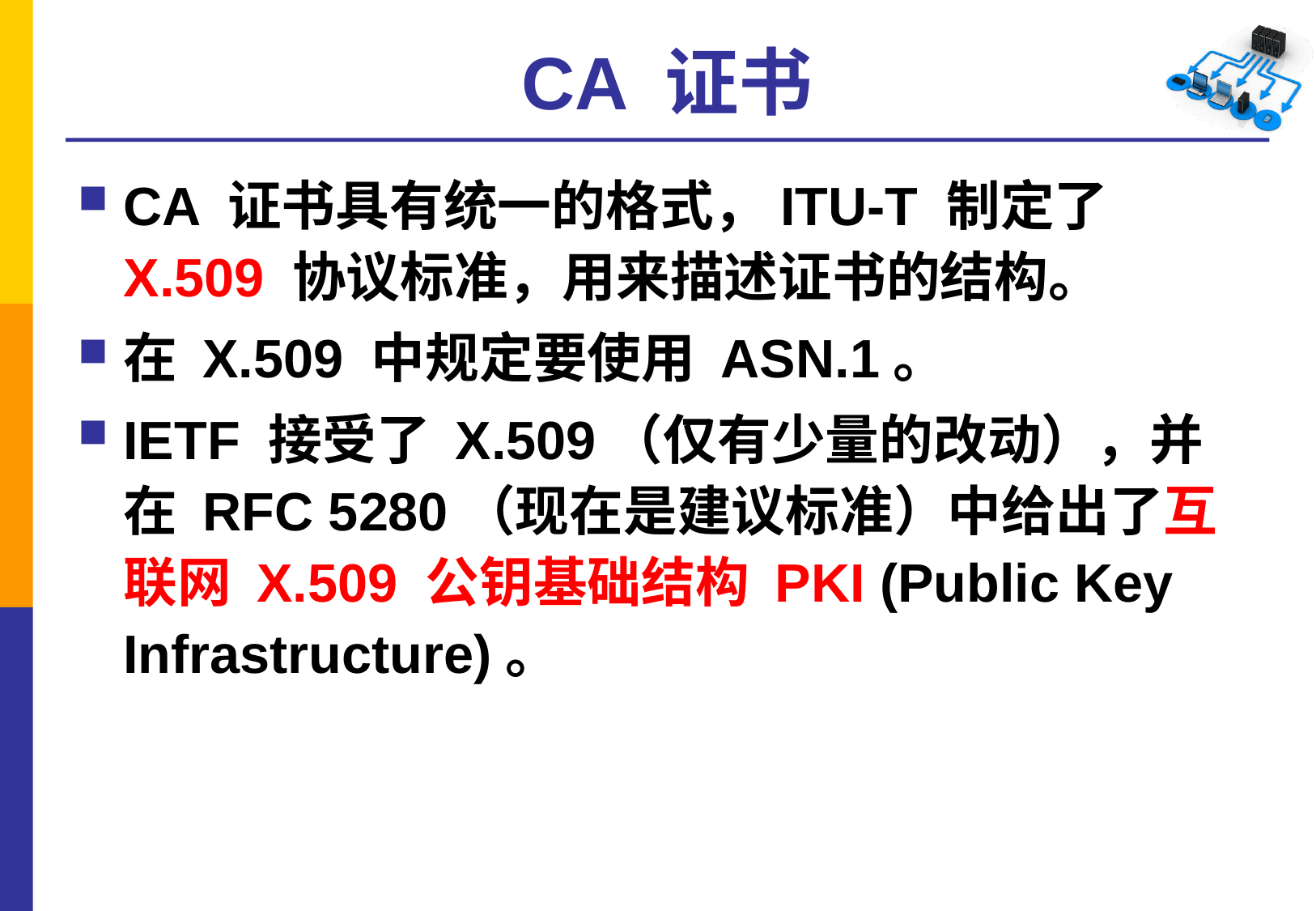

# CA 证书
CA 证书具有统一的格式，ITU-T 制定了 X.509 协议标准，用来描述证书的结构。
在 X.509 中规定要使用 ASN.1。
IETF 接受了 X.509（仅有少量的改动），并在 RFC 5280（现在是建议标准）中给出了互联网 X.509 公钥基础结构 PKI (Public Key Infrastructure)。